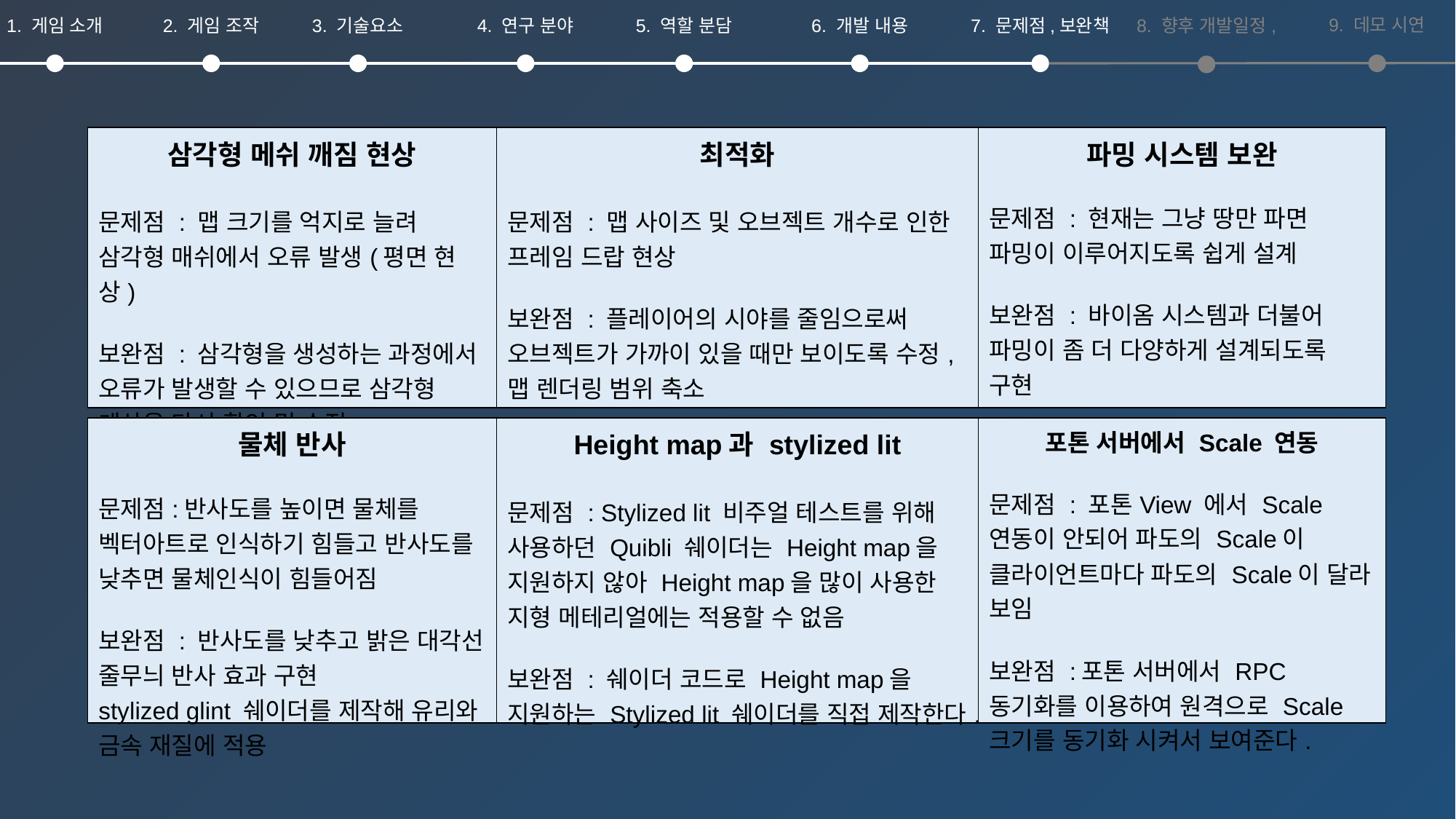

9. 데모 시연

1. 게임 소개

2. 게임 조작

3. 기술요소

4. 연구 분야

5. 역할 분담

6. 개발 내용

7. 문제점,보완책

8. 향후 개발일정,

| 삼각형 메쉬 깨짐 현상 문제점 : 맵 크기를 억지로 늘려 삼각형 매쉬에서 오류 발생(평면 현상) 보완점 : 삼각형을 생성하는 과정에서 오류가 발생할 수 있으므로 삼각형 계산을 다시 확인 및 수정 | 최적화 문제점 : 맵 사이즈 및 오브젝트 개수로 인한 프레임 드랍 현상 보완점 : 플레이어의 시야를 줄임으로써 오브젝트가 가까이 있을 때만 보이도록 수정, 맵 렌더링 범위 축소 | 파밍 시스템 보완 문제점 : 현재는 그냥 땅만 파면 파밍이 이루어지도록 쉽게 설계 보완점 : 바이옴 시스템과 더불어 파밍이 좀 더 다양하게 설계되도록 구현 |
| --- | --- | --- |
| 물체 반사 문제점:반사도를 높이면 물체를 벡터아트로 인식하기 힘들고 반사도를 낮추면 물체인식이 힘들어짐 보완점 : 반사도를 낮추고 밝은 대각선 줄무늬 반사 효과 구현 stylized glint 쉐이더를 제작해 유리와 금속 재질에 적용 | Height map과 stylized lit 문제점 : Stylized lit 비주얼 테스트를 위해 사용하던 Quibli 쉐이더는 Height map을 지원하지 않아 Height map을 많이 사용한 지형 메테리얼에는 적용할 수 없음 보완점 : 쉐이더 코드로 Height map을 지원하는 Stylized lit 쉐이더를 직접 제작한다. | 포톤 서버에서 Scale 연동 문제점 : 포톤View 에서 Scale 연동이 안되어 파도의 Scale이 클라이언트마다 파도의 Scale이 달라 보임 보완점 :포톤 서버에서 RPC 동기화를 이용하여 원격으로 Scale크기를 동기화 시켜서 보여준다. |
| --- | --- | --- |